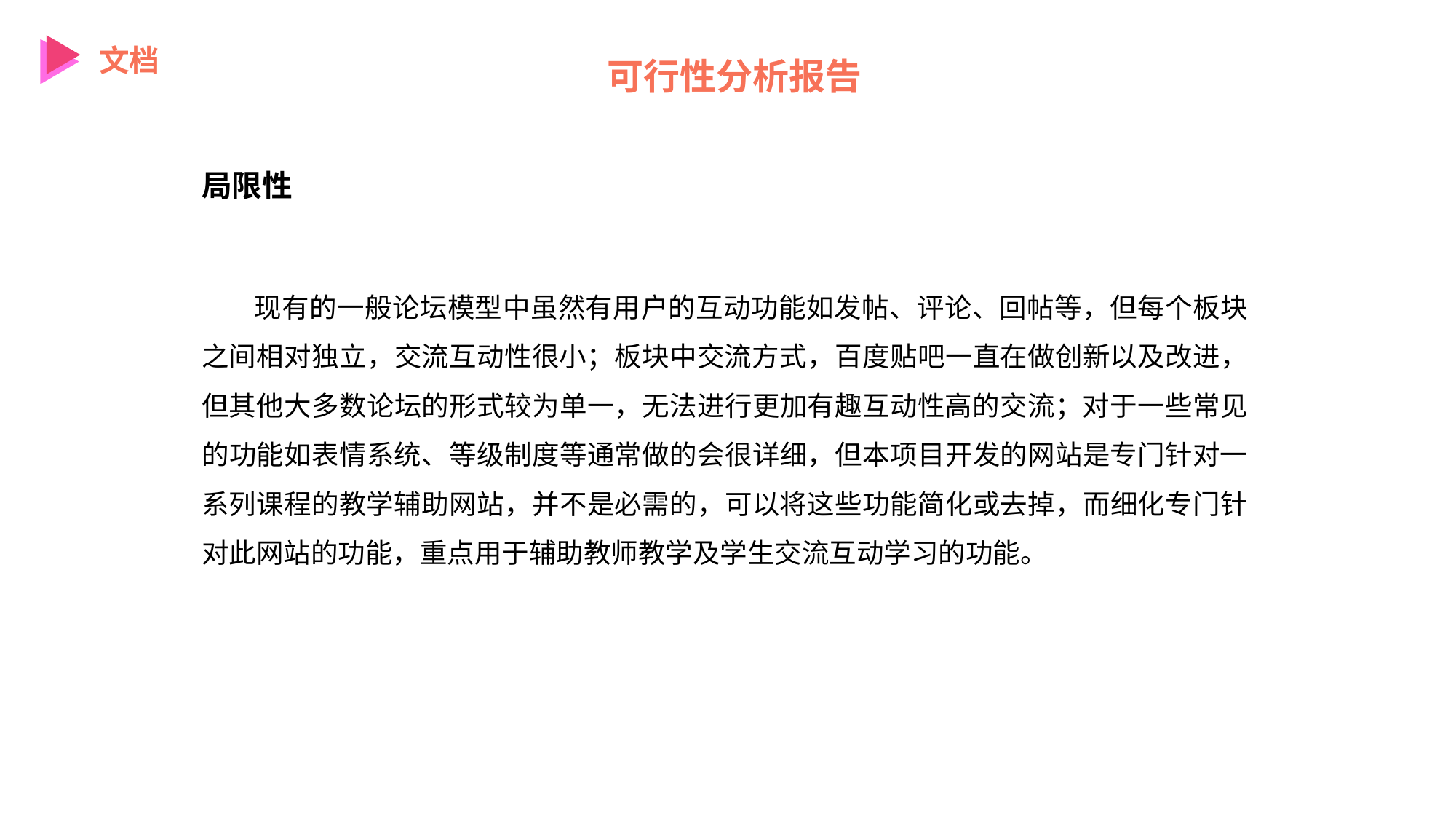

文档
可行性分析报告
局限性
       现有的一般论坛模型中虽然有用户的互动功能如发帖、评论、回帖等，但每个板块之间相对独立，交流互动性很小；板块中交流方式，百度贴吧一直在做创新以及改进，但其他大多数论坛的形式较为单一，无法进行更加有趣互动性高的交流；对于一些常见的功能如表情系统、等级制度等通常做的会很详细，但本项目开发的网站是专门针对一系列课程的教学辅助网站，并不是必需的，可以将这些功能简化或去掉，而细化专门针对此网站的功能，重点用于辅助教师教学及学生交流互动学习的功能。